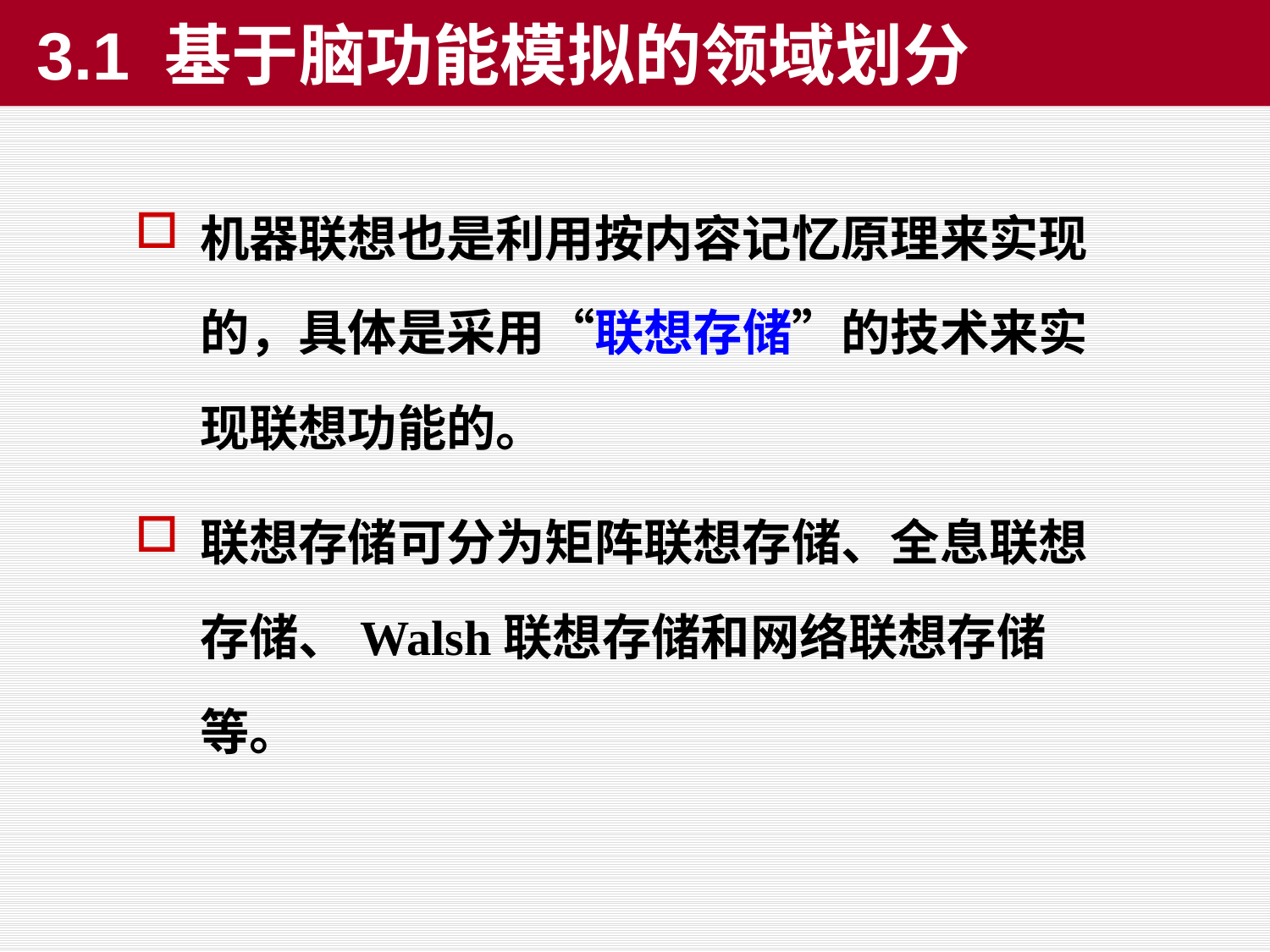

3.1 基于脑功能模拟的领域划分
机器联想也是利用按内容记忆原理来实现的，具体是采用“联想存储”的技术来实现联想功能的。
联想存储可分为矩阵联想存储、全息联想存储、Walsh联想存储和网络联想存储等。